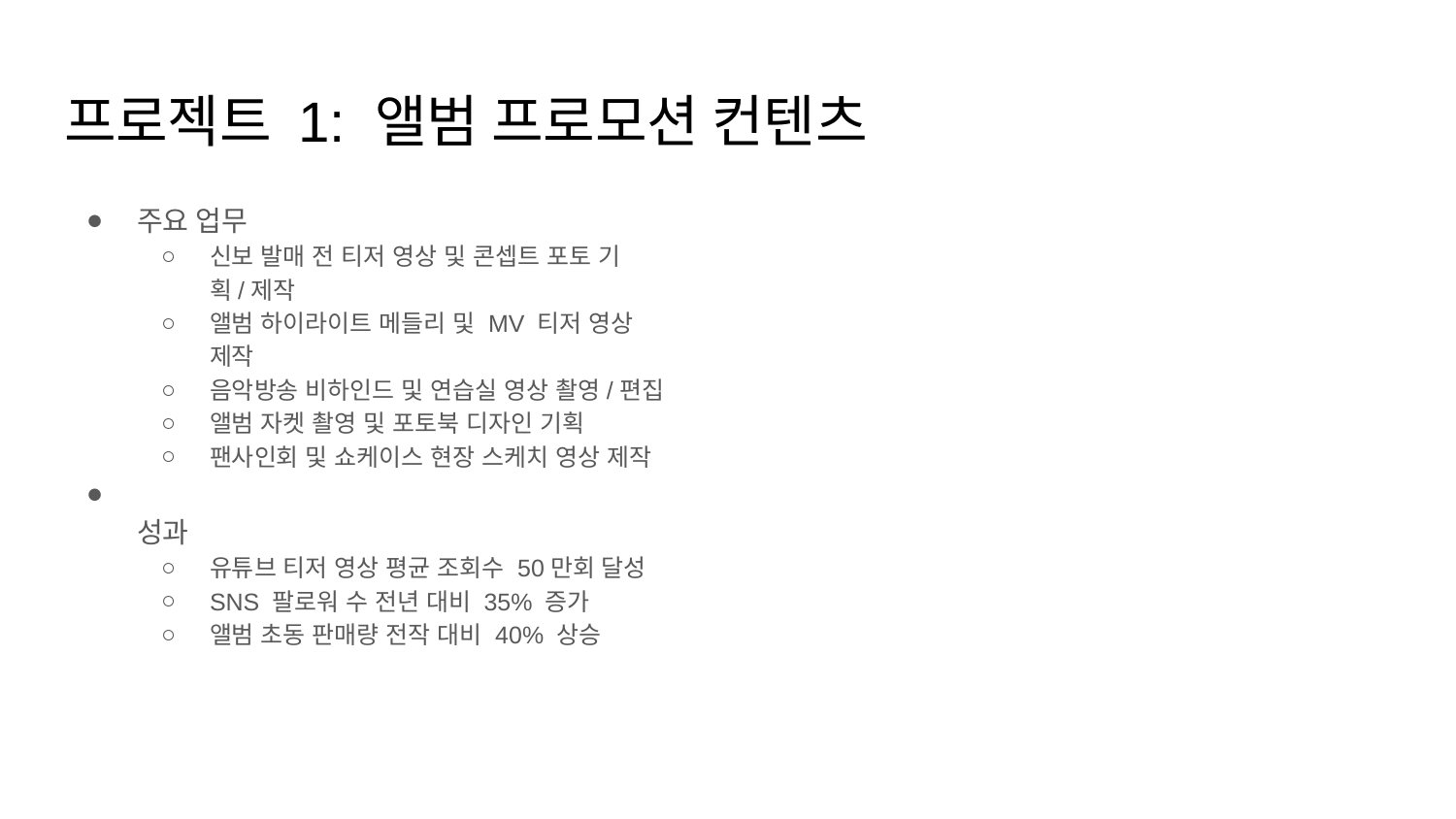

# 프로젝트 1: 앨범 프로모션 컨텐츠
주요 업무
신보 발매 전 티저 영상 및 콘셉트 포토 기획/제작
앨범 하이라이트 메들리 및 MV 티저 영상 제작
음악방송 비하인드 및 연습실 영상 촬영/편집
앨범 자켓 촬영 및 포토북 디자인 기획
팬사인회 및 쇼케이스 현장 스케치 영상 제작
성과
유튜브 티저 영상 평균 조회수 50만회 달성
SNS 팔로워 수 전년 대비 35% 증가
앨범 초동 판매량 전작 대비 40% 상승